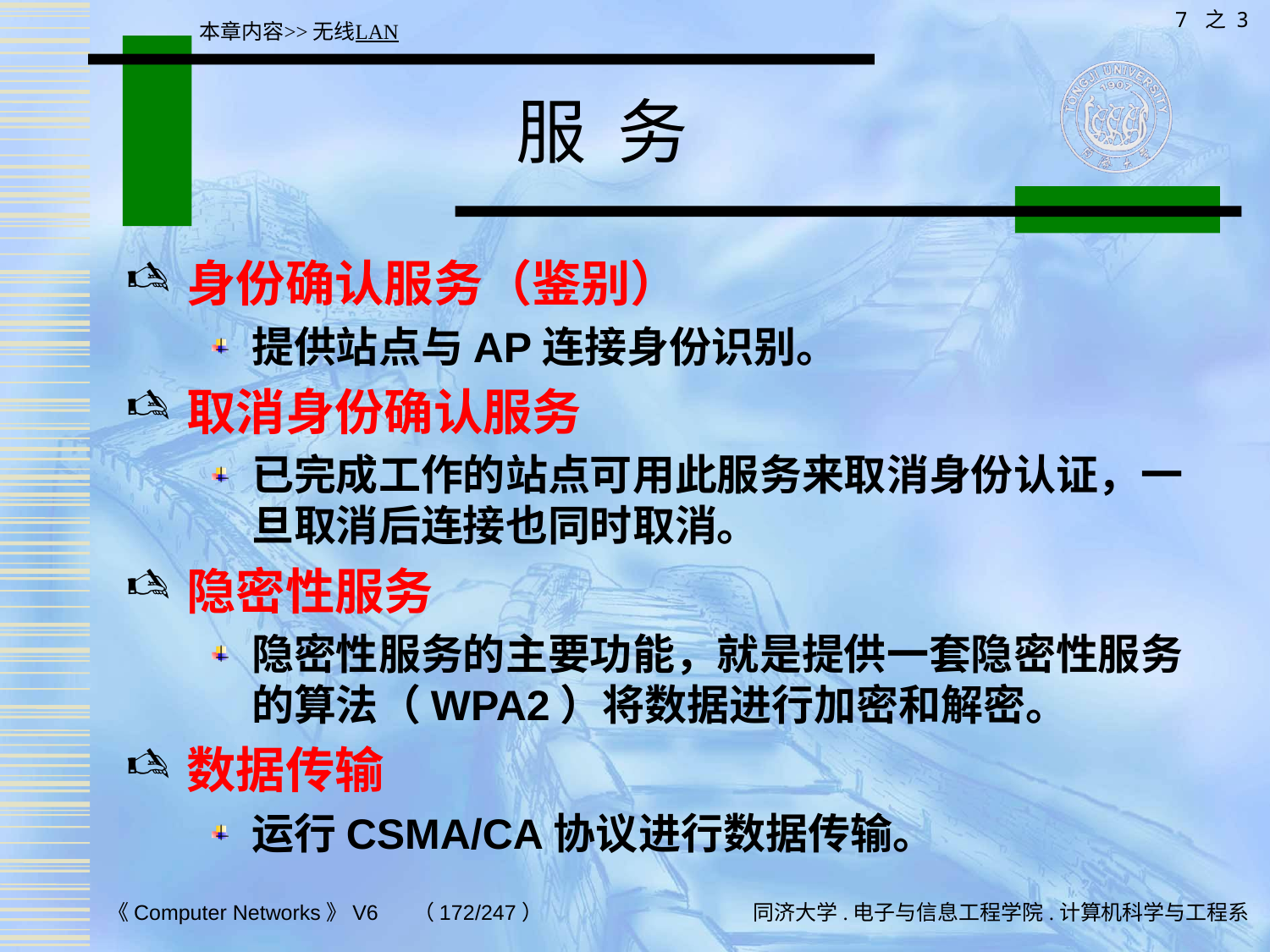

7 之 3
本章内容>>无线LAN
# 服  务
身份确认服务（鉴别）
提供站点与AP连接身份识别。
取消身份确认服务
已完成工作的站点可用此服务来取消身份认证，一旦取消后连接也同时取消。
隐密性服务
隐密性服务的主要功能，就是提供一套隐密性服务的算法（WPA2）将数据进行加密和解密。
数据传输
运行CSMA/CA协议进行数据传输。